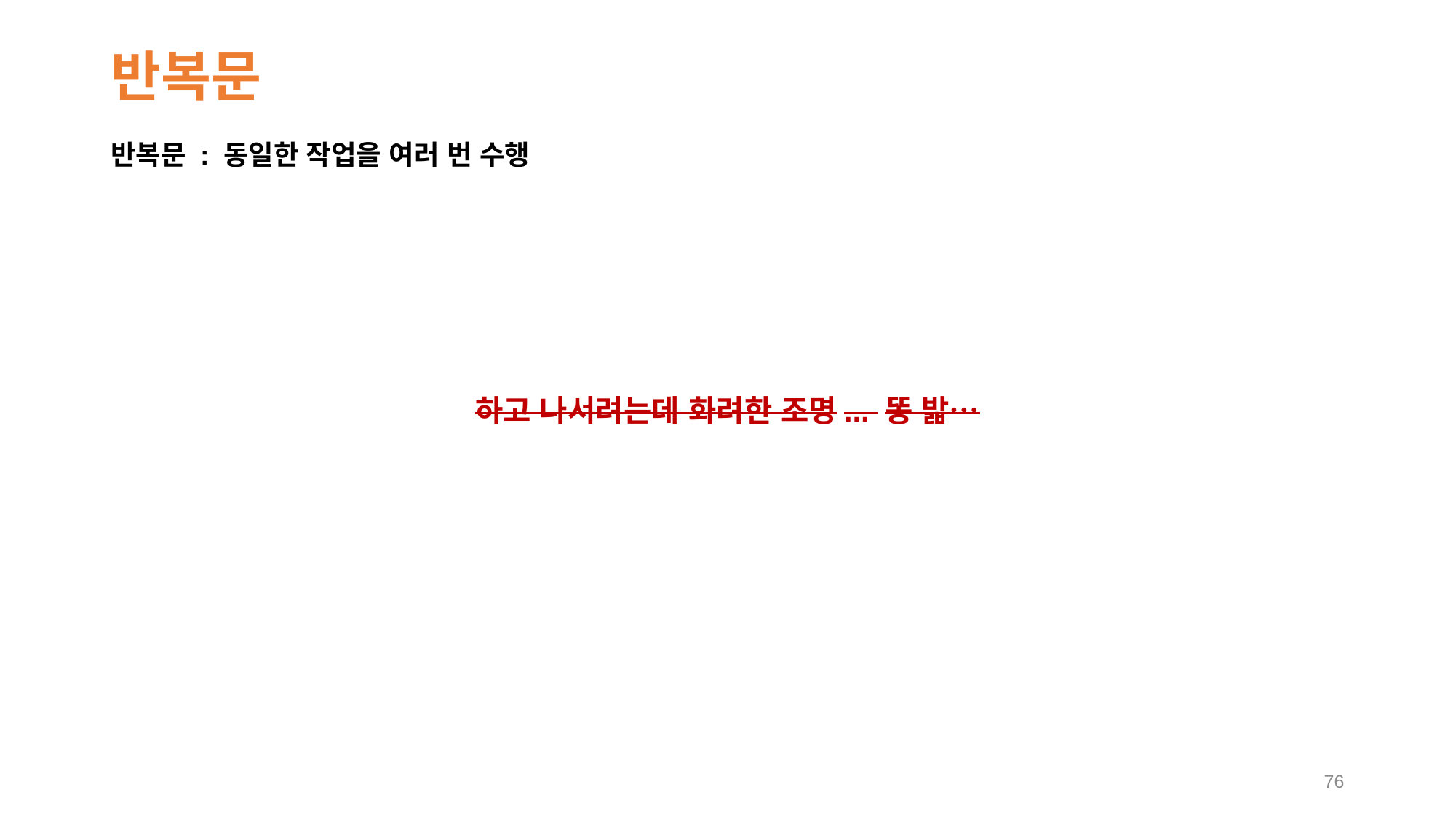

# 반복문
반복문 : 동일한 작업을 여러 번 수행

하고 나서려는데 화려한 조명... 똥 밟…
76